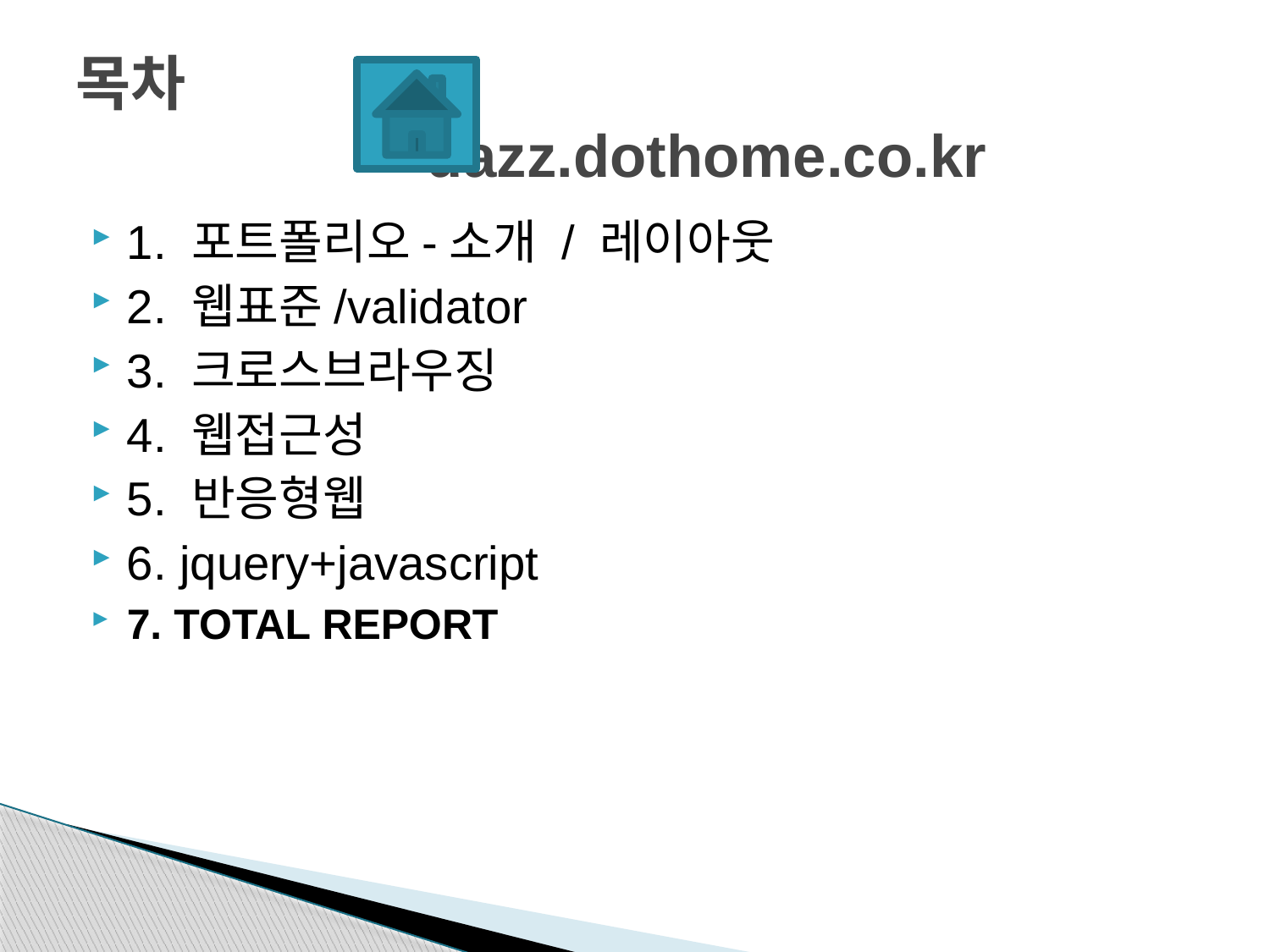

# 목차 dazz.dothome.co.kr

1. 포트폴리오-소개 / 레이아웃
2. 웹표준/validator
3. 크로스브라우징
4. 웹접근성
5. 반응형웹
6. jquery+javascript
7. TOTAL REPORT